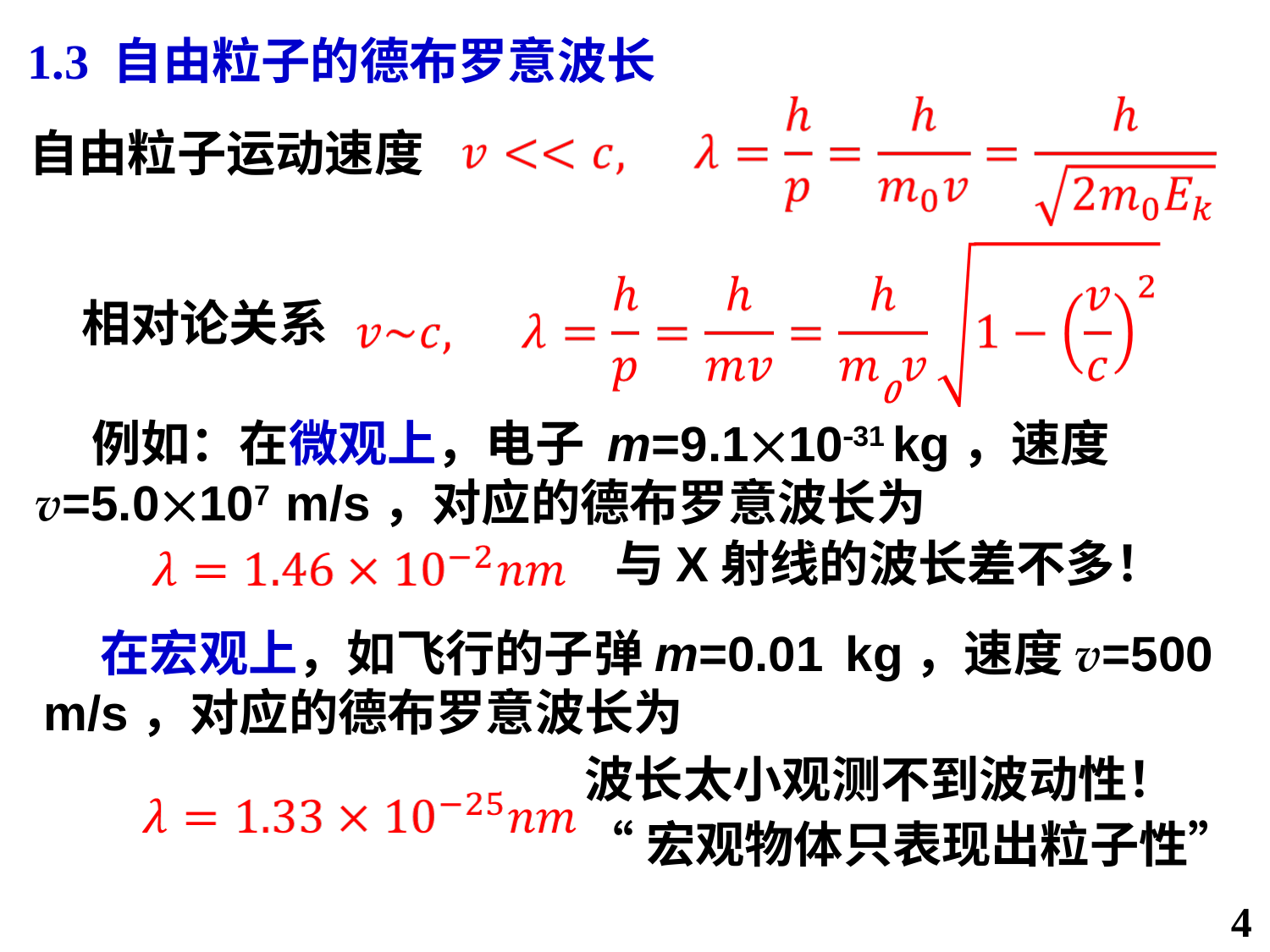

1.3 自由粒子的德布罗意波长

自由粒子运动速度

相对论关系
    例如：在微观上，电子 m=9.1×10−31 kg，速度 v=5.0×107  m/s，对应的德布罗意波长为
与X射线的波长差不多！

    在宏观上，如飞行的子弹m=0.01  kg，速度v=500 m/s，对应的德布罗意波长为
波长太小观测不到波动性！
“宏观物体只表现出粒子性”

 4